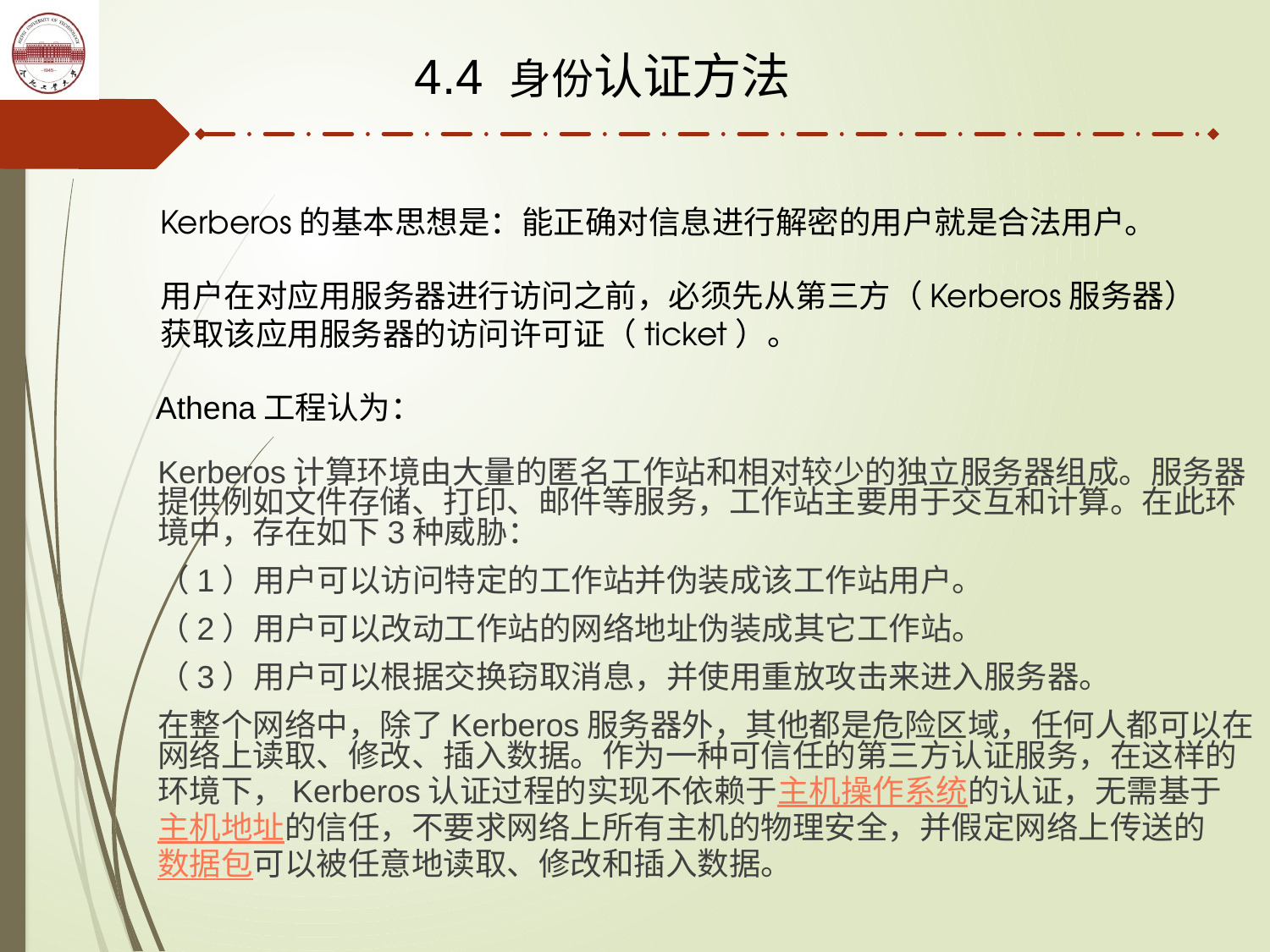

4.4 身份认证方法
Kerberos的基本思想是：能正确对信息进行解密的用户就是合法用户。
用户在对应用服务器进行访问之前，必须先从第三方（Kerberos服务器）获取该应用服务器的访问许可证（ticket）。
Athena工程认为：
Kerberos计算环境由大量的匿名工作站和相对较少的独立服务器组成。服务器提供例如文件存储、打印、邮件等服务，工作站主要用于交互和计算。在此环境中，存在如下3种威胁：
（1）用户可以访问特定的工作站并伪装成该工作站用户。
（2）用户可以改动工作站的网络地址伪装成其它工作站。
（3）用户可以根据交换窃取消息，并使用重放攻击来进入服务器。
在整个网络中，除了Kerberos服务器外，其他都是危险区域，任何人都可以在网络上读取、修改、插入数据。作为一种可信任的第三方认证服务，在这样的环境下，Kerberos认证过程的实现不依赖于主机操作系统的认证，无需基于主机地址的信任，不要求网络上所有主机的物理安全，并假定网络上传送的数据包可以被任意地读取、修改和插入数据。